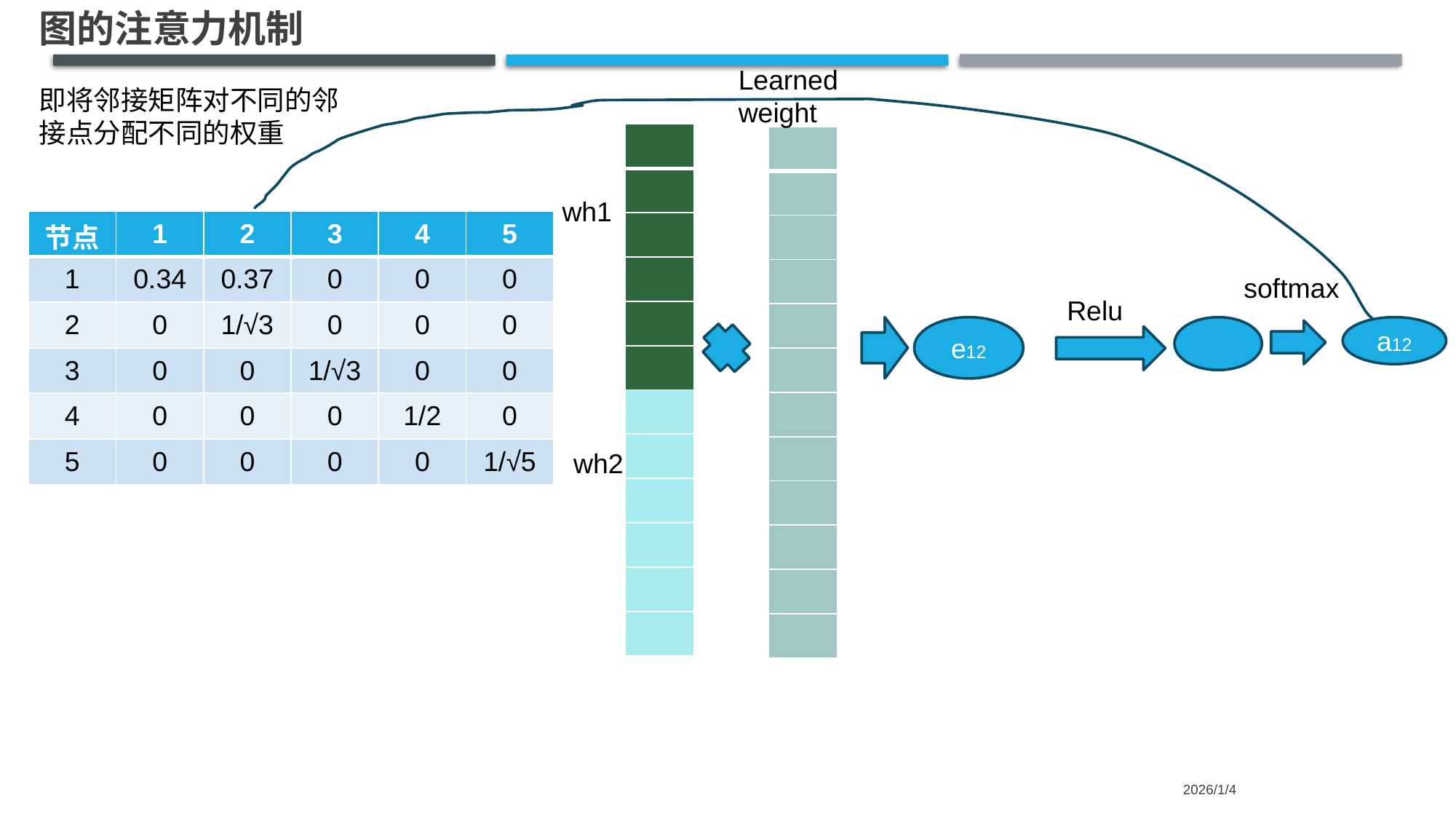

图的注意力机制
Learned weight
即将邻接矩阵对不同的邻接点分配不同的权重

|  |
| --- |
|  |
|  |
|  |
|  |
|  |
|  |
|  |
|  |
|  |
|  |
|  |
|  |
| --- |
|  |
|  |
|  |
|  |
|  |
|  |
|  |
|  |
|  |
|  |
|  |
wh1
| 节点 | 1 | 2 | 3 | 4 | 5 |
| --- | --- | --- | --- | --- | --- |
| 1 | 0.34 | 0.37 | 0 | 0 | 0 |
| 2 | 0 | 1/√3 | 0 | 0 | 0 |
| 3 | 0 | 0 | 1/√3 | 0 | 0 |
| 4 | 0 | 0 | 0 | 1/2 | 0 |
| 5 | 0 | 0 | 0 | 0 | 1/√5 |
softmax
Relu

e12

a12

wh2
2026/1/4